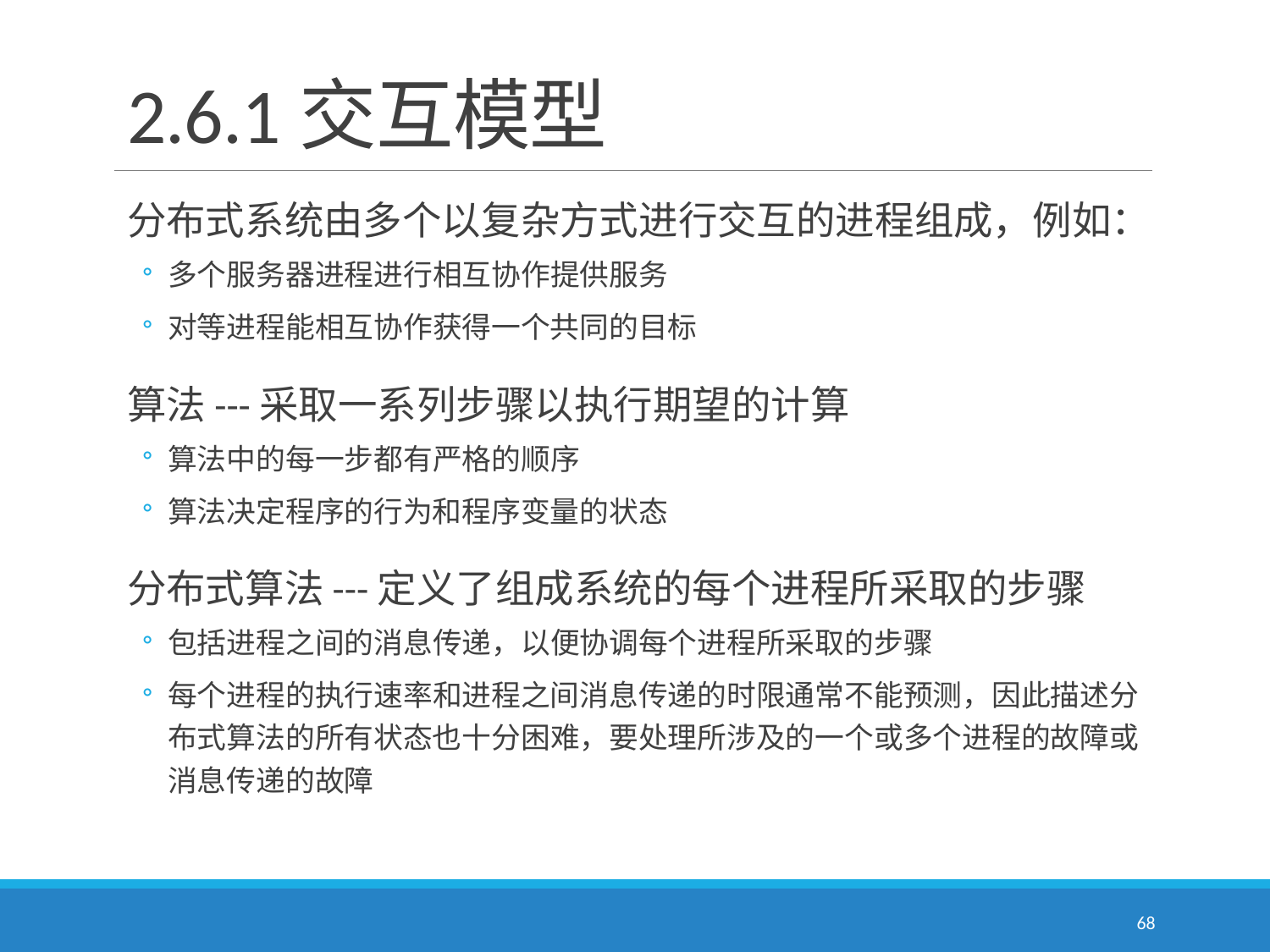

# 2.6.1交互模型
分布式系统由多个以复杂方式进行交互的进程组成，例如：
多个服务器进程进行相互协作提供服务
对等进程能相互协作获得一个共同的目标
算法---采取一系列步骤以执行期望的计算
算法中的每一步都有严格的顺序
算法决定程序的行为和程序变量的状态
分布式算法---定义了组成系统的每个进程所采取的步骤
包括进程之间的消息传递，以便协调每个进程所采取的步骤
每个进程的执行速率和进程之间消息传递的时限通常不能预测，因此描述分布式算法的所有状态也十分困难，要处理所涉及的一个或多个进程的故障或消息传递的故障

68